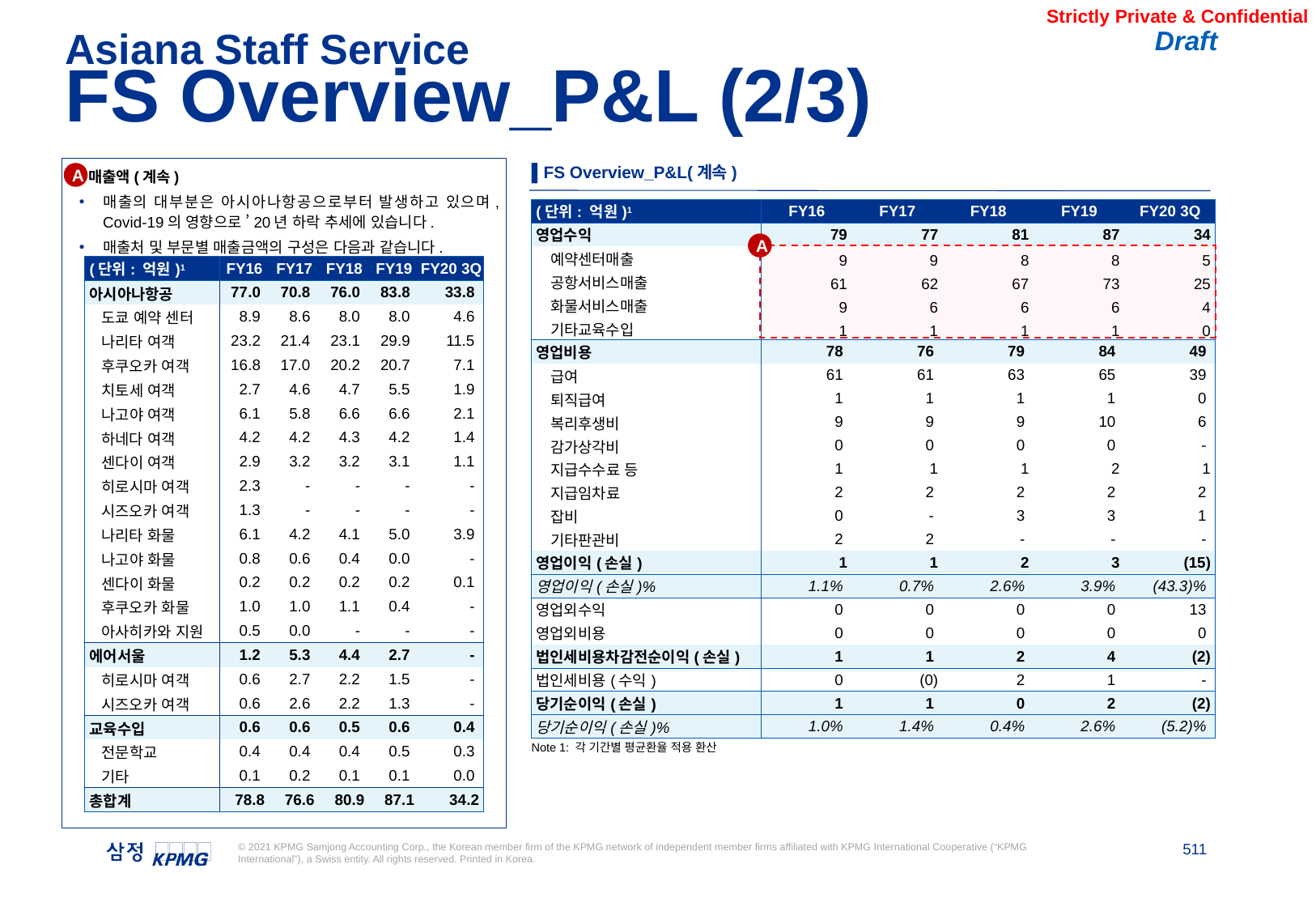

Asiana Staff Service
FS Overview_P&L (2/3)
▌FS Overview_P&L(계속)

매출액(계속)
매출의 대부분은 아시아나항공으로부터 발생하고 있으며, Covid-19의 영향으로 ’20년 하락 추세에 있습니다.
매출처 및 부문별 매출금액의 구성은 다음과 같습니다.

A
| (단위: 억원)1 | FY16 | FY17 | FY18 | FY19 | FY20 3Q |
| --- | --- | --- | --- | --- | --- |
| 영업수익 | 79 | 77 | 81 | 87 | 34 |
| 예약센터매출 | 9 | 9 | 8 | 8 | 5 |
| 공항서비스매출 | 61 | 62 | 67 | 73 | 25 |
| 화물서비스매출 | 9 | 6 | 6 | 6 | 4 |
| 기타교육수입 | 1 | 1 | 1 | 1 | 0 |
| 영업비용 | 78 | 76 | 79 | 84 | 49 |
| 급여 | 61 | 61 | 63 | 65 | 39 |
| 퇴직급여 | 1 | 1 | 1 | 1 | 0 |
| 복리후생비 | 9 | 9 | 9 | 10 | 6 |
| 감가상각비 | 0 | 0 | 0 | 0 | - |
| 지급수수료 등 | 1 | 1 | 1 | 2 | 1 |
| 지급임차료 | 2 | 2 | 2 | 2 | 2 |
| 잡비 | 0 | - | 3 | 3 | 1 |
| 기타판관비 | 2 | 2 | - | - | - |
| 영업이익(손실) | 1 | 1 | 2 | 3 | (15) |
| 영업이익(손실)% | 1.1% | 0.7% | 2.6% | 3.9% | (43.3)% |
| 영업외수익 | 0 | 0 | 0 | 0 | 13 |
| 영업외비용 | 0 | 0 | 0 | 0 | 0 |
| 법인세비용차감전순이익(손실) | 1 | 1 | 2 | 4 | (2) |
| 법인세비용(수익) | 0 | (0) | 2 | 1 | - |
| 당기순이익(손실) | 1 | 1 | 0 | 2 | (2) |
| 당기순이익(손실)% | 1.0% | 1.4% | 0.4% | 2.6% | (5.2)% |
A

| (단위: 억원)1 | FY16 | FY17 | FY18 | FY19 | FY20 3Q |
| --- | --- | --- | --- | --- | --- |
| 아시아나항공 | 77.0 | 70.8 | 76.0 | 83.8 | 33.8 |
| 도쿄 예약 센터 | 8.9 | 8.6 | 8.0 | 8.0 | 4.6 |
| 나리타 여객 | 23.2 | 21.4 | 23.1 | 29.9 | 11.5 |
| 후쿠오카 여객 | 16.8 | 17.0 | 20.2 | 20.7 | 7.1 |
| 치토세 여객 | 2.7 | 4.6 | 4.7 | 5.5 | 1.9 |
| 나고야 여객 | 6.1 | 5.8 | 6.6 | 6.6 | 2.1 |
| 하네다 여객 | 4.2 | 4.2 | 4.3 | 4.2 | 1.4 |
| 센다이 여객 | 2.9 | 3.2 | 3.2 | 3.1 | 1.1 |
| 히로시마 여객 | 2.3 | - | - | - | - |
| 시즈오카 여객 | 1.3 | - | - | - | - |
| 나리타 화물 | 6.1 | 4.2 | 4.1 | 5.0 | 3.9 |
| 나고야 화물 | 0.8 | 0.6 | 0.4 | 0.0 | - |
| 센다이 화물 | 0.2 | 0.2 | 0.2 | 0.2 | 0.1 |
| 후쿠오카 화물 | 1.0 | 1.0 | 1.1 | 0.4 | - |
| 아사히카와 지원 | 0.5 | 0.0 | - | - | - |
| 에어서울 | 1.2 | 5.3 | 4.4 | 2.7 | - |
| 히로시마 여객 | 0.6 | 2.7 | 2.2 | 1.5 | - |
| 시즈오카 여객 | 0.6 | 2.6 | 2.2 | 1.3 | - |
| 교육수입 | 0.6 | 0.6 | 0.5 | 0.6 | 0.4 |
| 전문학교 | 0.4 | 0.4 | 0.4 | 0.5 | 0.3 |
| 기타 | 0.1 | 0.2 | 0.1 | 0.1 | 0.0 |
| 총합계 | 78.8 | 76.6 | 80.9 | 87.1 | 34.2 |
Note 1: 각 기간별 평균환율 적용 환산